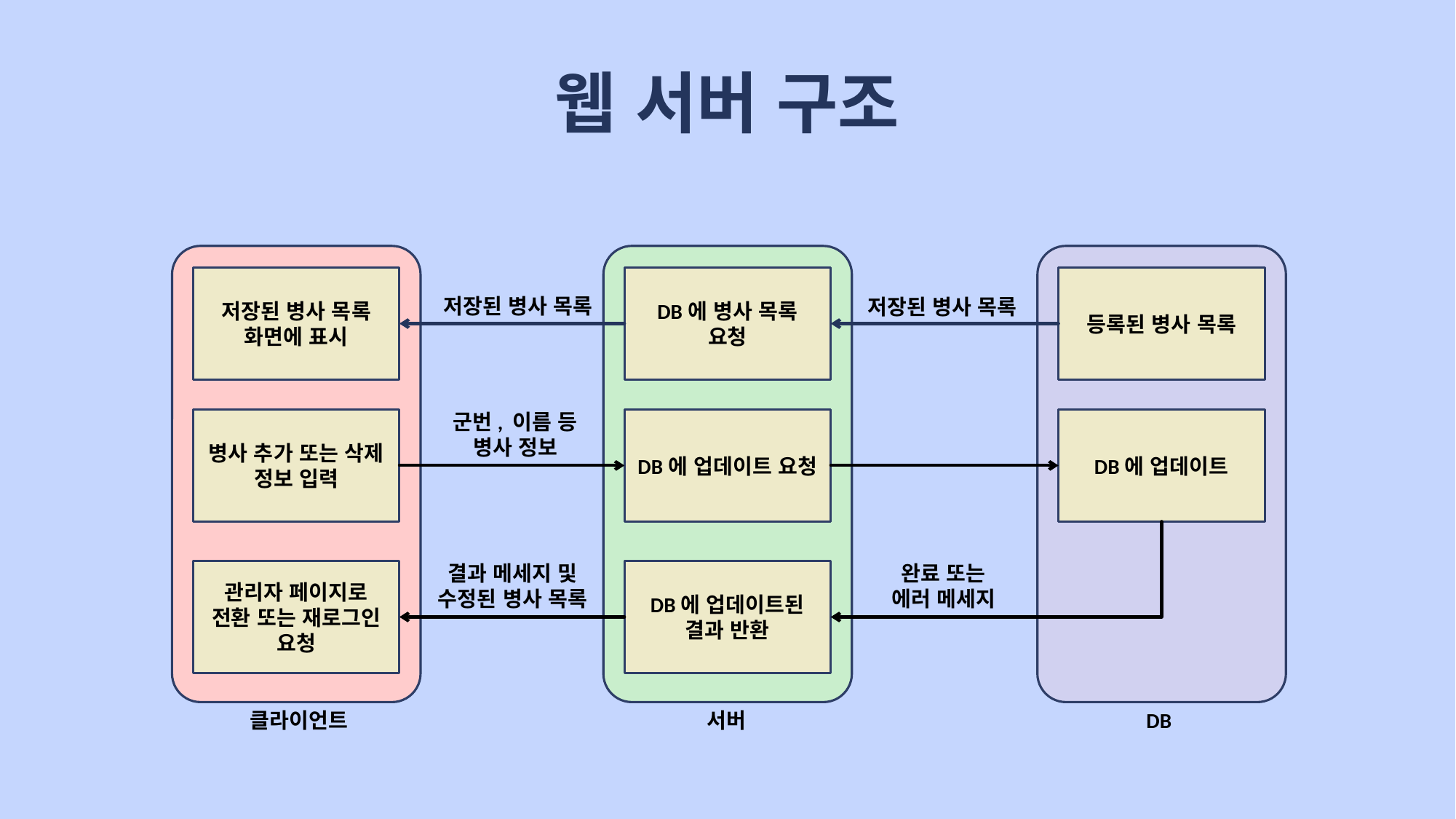

# 웹 서버 구조

저장된 병사 목록 화면에 표시
DB에 병사 목록 요청
등록된 병사 목록
저장된 병사 목록
저장된 병사 목록
군번, 이름 등
병사 정보
병사 추가 또는 삭제 정보 입력
DB에 업데이트 요청
DB에 업데이트
결과 메세지 및
수정된 병사 목록
완료 또는
에러 메세지
DB에 업데이트된 결과 반환
관리자 페이지로 전환 또는 재로그인 요청
클라이언트
서버
DB